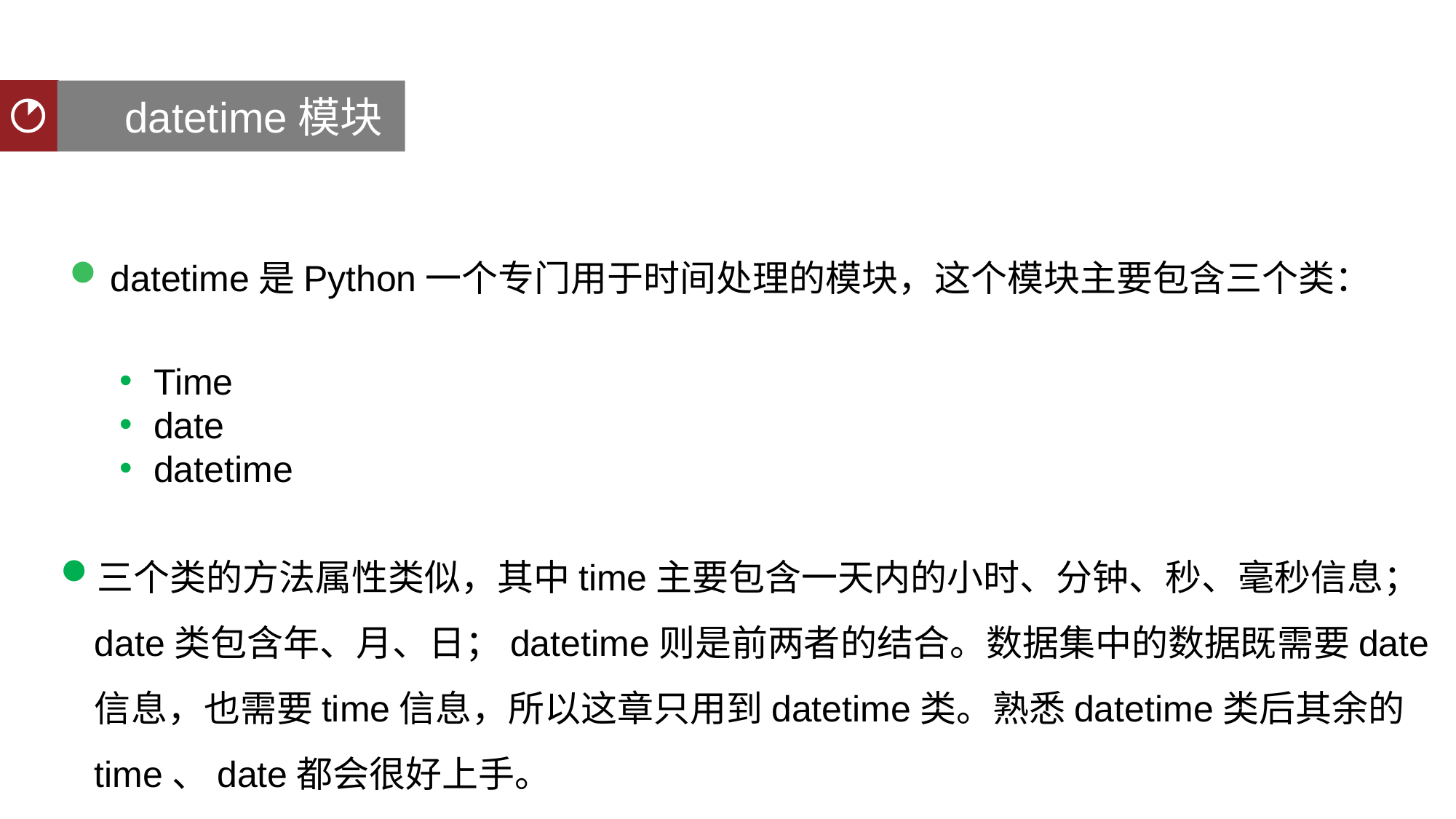

datetime模块

聚类分析
datetime是Python一个专门用于时间处理的模块，这个模块主要包含三个类：
Time
date
datetime
三个类的方法属性类似，其中time主要包含一天内的小时、分钟、秒、毫秒信息；date类包含年、月、日；datetime则是前两者的结合。数据集中的数据既需要date信息，也需要time信息，所以这章只用到datetime类。熟悉datetime类后其余的time、date都会很好上手。